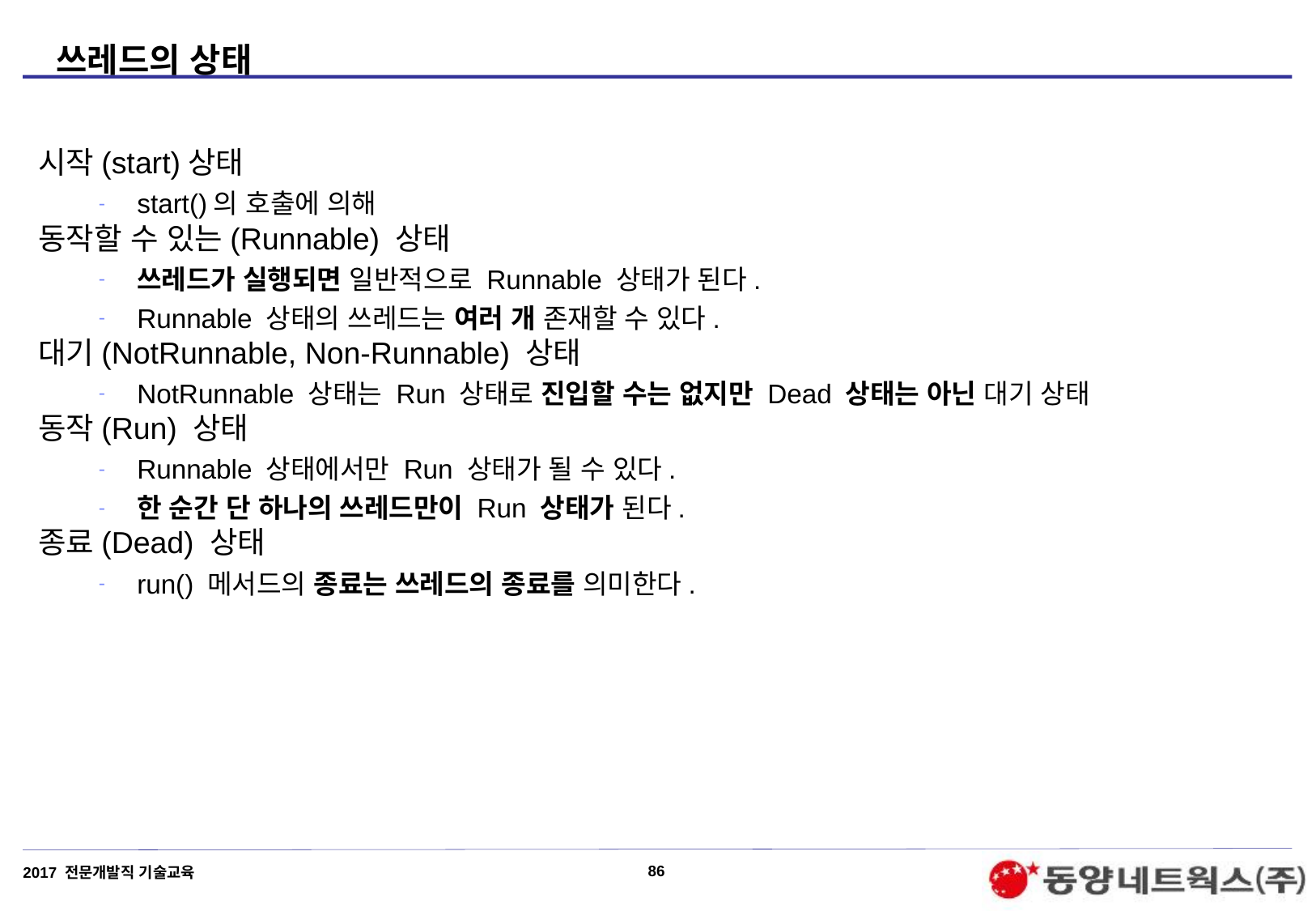

# 쓰레드의 상태
시작(start)상태
start()의 호출에 의해
동작할 수 있는(Runnable) 상태
쓰레드가 실행되면 일반적으로 Runnable 상태가 된다.
Runnable 상태의 쓰레드는 여러 개 존재할 수 있다.
대기(NotRunnable, Non-Runnable) 상태
NotRunnable 상태는 Run 상태로 진입할 수는 없지만 Dead 상태는 아닌 대기 상태
동작(Run) 상태
Runnable 상태에서만 Run 상태가 될 수 있다.
한 순간 단 하나의 쓰레드만이 Run 상태가 된다.
종료(Dead) 상태
run() 메서드의 종료는 쓰레드의 종료를 의미한다.